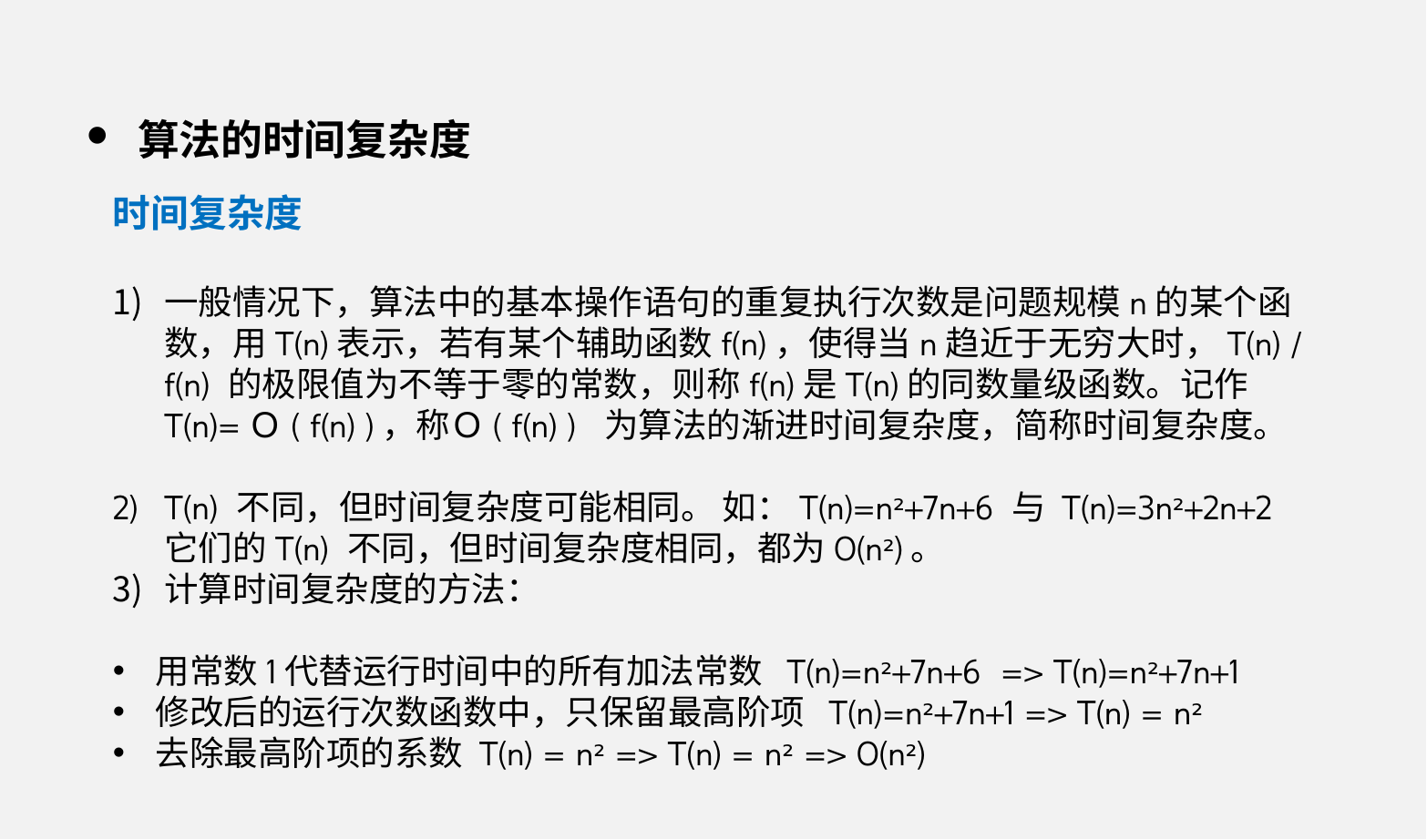

算法的时间复杂度
时间复杂度

一般情况下，算法中的基本操作语句的重复执行次数是问题规模n的某个函数，用T(n)表示，若有某个辅助函数f(n)，使得当n趋近于无穷大时，T(n) / f(n) 的极限值为不等于零的常数，则称f(n)是T(n)的同数量级函数。记作 T(n)=Ｏ( f(n) )，称Ｏ( f(n) )  为算法的渐进时间复杂度，简称时间复杂度。

T(n) 不同，但时间复杂度可能相同。 如：T(n)=n²+7n+6 与 T(n)=3n²+2n+2 它们的T(n) 不同，但时间复杂度相同，都为O(n²)。
计算时间复杂度的方法：

用常数1代替运行时间中的所有加法常数  T(n)=n²+7n+6  => T(n)=n²+7n+1
修改后的运行次数函数中，只保留最高阶项  T(n)=n²+7n+1 => T(n) = n²
去除最高阶项的系数 T(n) = n² => T(n) = n² => O(n²)